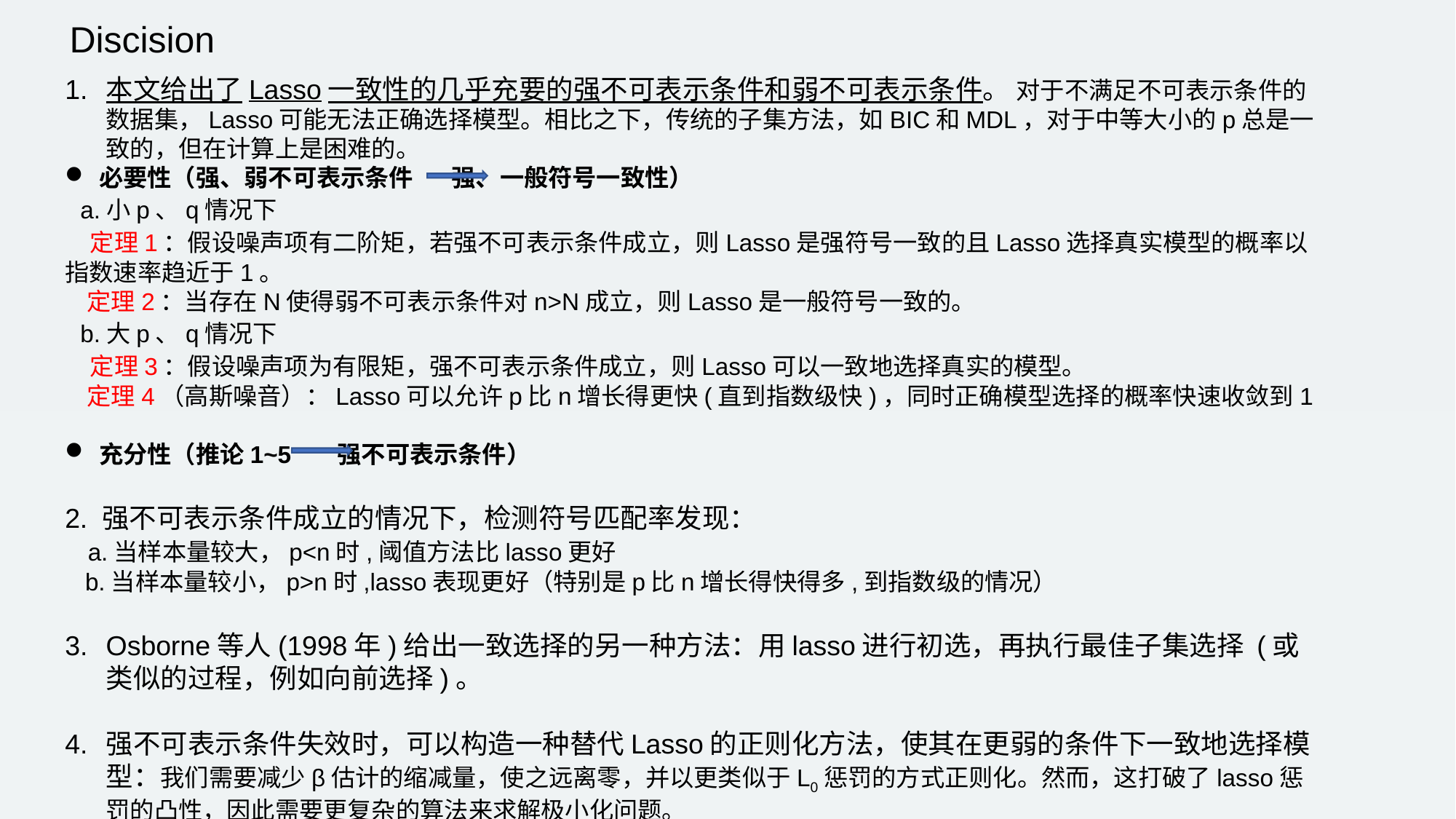

Discision
本文给出了Lasso一致性的几乎充要的强不可表示条件和弱不可表示条件。 对于不满足不可表示条件的数据集，Lasso可能无法正确选择模型。相比之下，传统的子集方法，如BIC和MDL，对于中等大小的p总是一致的，但在计算上是困难的。
必要性（强、弱不可表示条件       强、一般符号一致性）
  a.小p、q情况下
   定理1：假设噪声项有二阶矩，若强不可表示条件成立，则Lasso是强符号一致的且Lasso选择真实模型的概率以指数速率趋近于1。
   定理2：当存在N使得弱不可表示条件对n>N成立，则Lasso是一般符号一致的。
  b.大p、q情况下
   定理3：假设噪声项为有限矩，强不可表示条件成立，则Lasso可以一致地选择真实的模型。
   定理4（高斯噪音）：Lasso可以允许p比n增长得更快(直到指数级快)，同时正确模型选择的概率快速收敛到1

充分性（推论1~5      强不可表示条件）

2. 强不可表示条件成立的情况下，检测符号匹配率发现：
   a.当样本量较大，p<n时,阈值方法比lasso更好
   b.当样本量较小，p>n时,lasso表现更好（特别是p比n增长得快得多,到指数级的情况）

Osborne等人(1998年)给出一致选择的另一种方法：用lasso进行初选，再执行最佳子集选择 (或类似的过程，例如向前选择)。

强不可表示条件失效时，可以构造一种替代Lasso的正则化方法，使其在更弱的条件下一致地选择模型：我们需要减少β估计的缩减量，使之远离零，并以更类似于L0惩罚的方式正则化。然而，这打破了lasso惩罚的凸性，因此需要更复杂的算法来求解极小化问题。